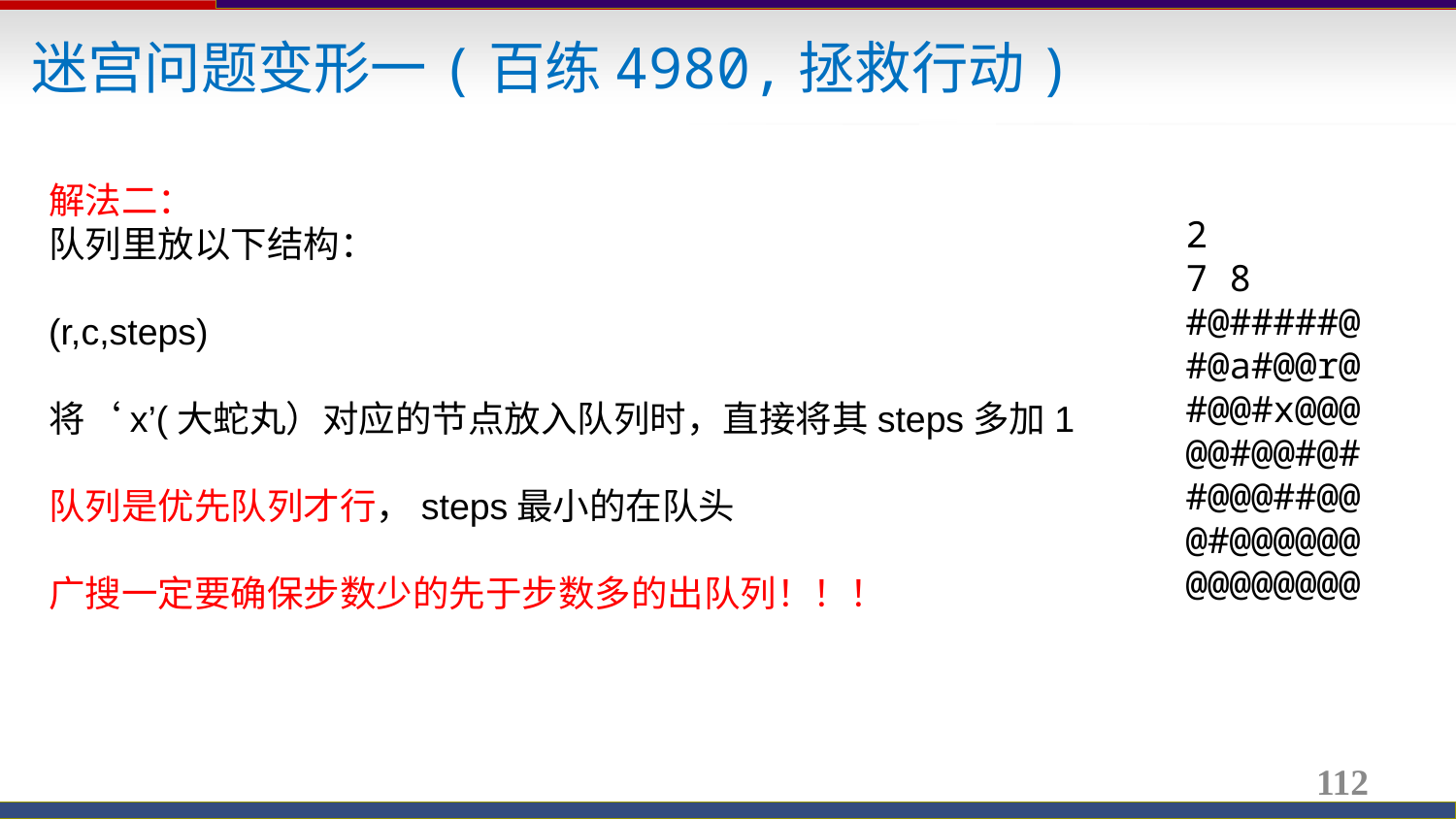

迷宫问题变形一(百练4980,拯救行动)
解法二：
队列里放以下结构：

(r,c,steps)

将‘x’(大蛇丸）对应的节点放入队列时，直接将其steps多加1

队列是优先队列才行，steps最小的在队头

广搜一定要确保步数少的先于步数多的出队列！！！

2
7 8
#@#####@
#@a#@@r@
#@@#x@@@
@@#@@#@#
#@@@##@@
@#@@@@@@
@@@@@@@@